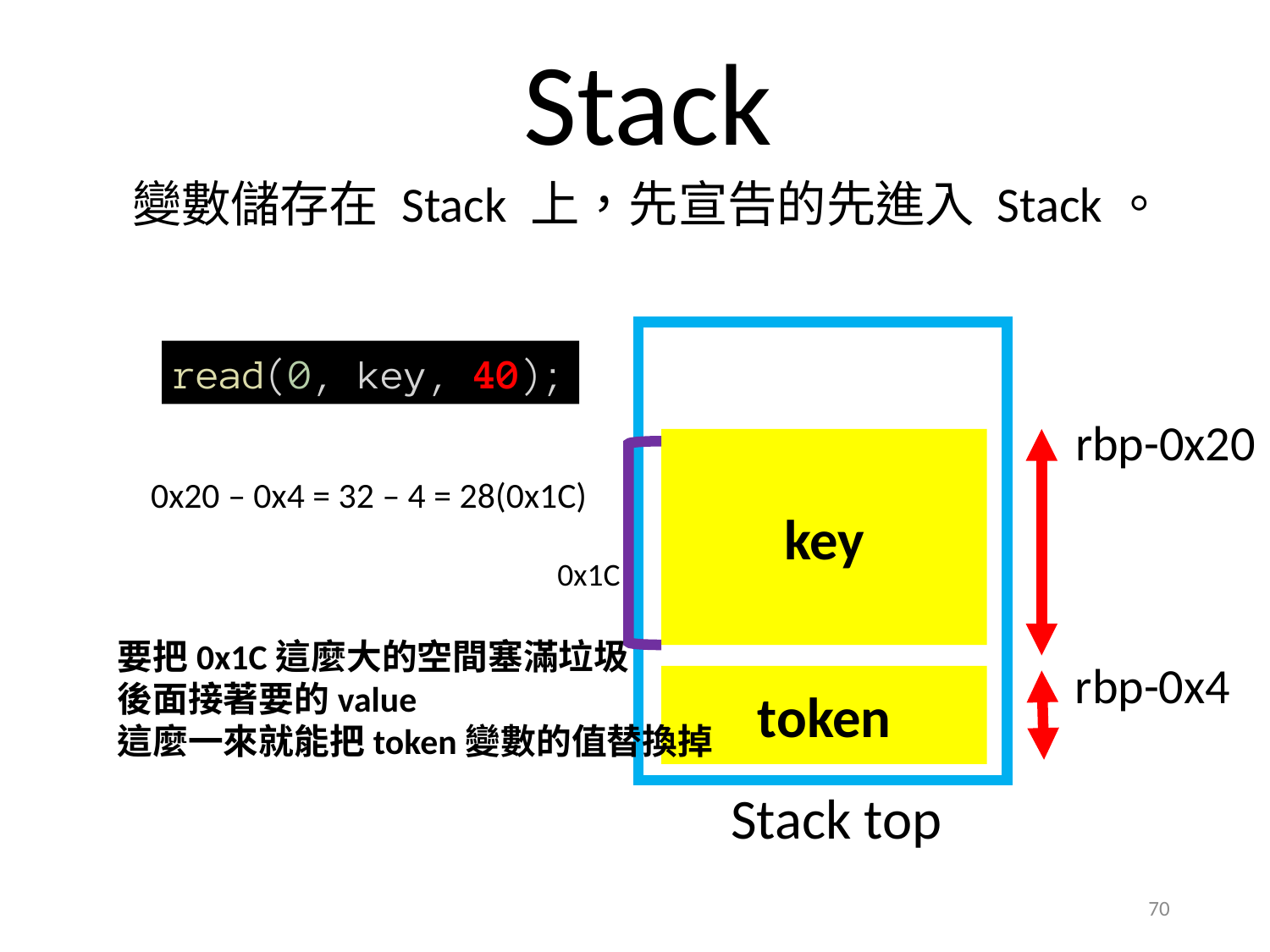

Stack
變數儲存在 Stack 上，先宣告的先進入 Stack。

read(0, key, 40);
rbp-0x20
key

0x20 – 0x4 = 32 – 4 = 28(0x1C)
0x1C
要把0x1C這麼大的空間塞滿垃圾
後面接著要的value
這麼一來就能把token變數的值替換掉
rbp-0x4
token
Stack top
70